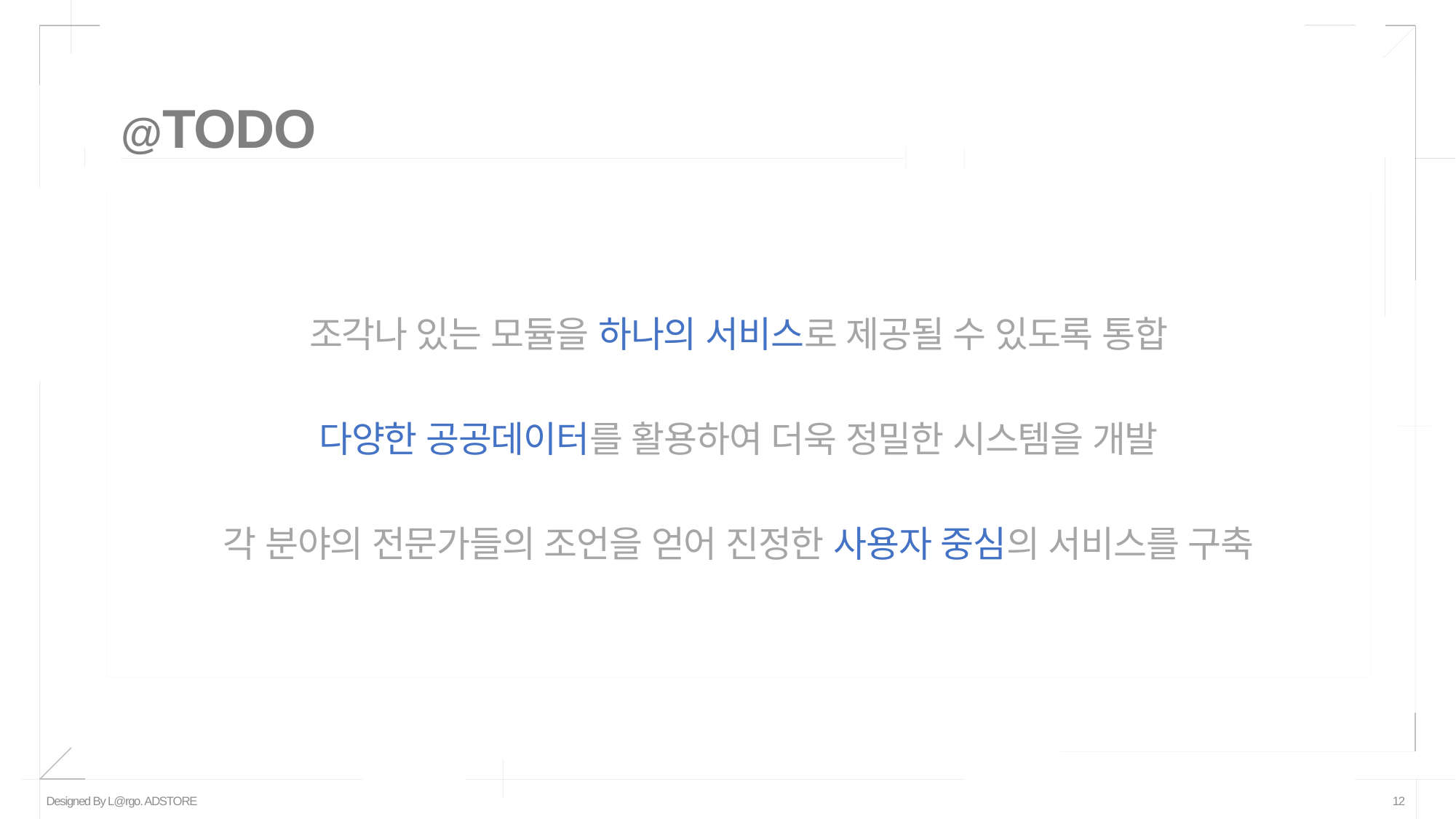

# @TODO
조각나 있는 모듈을 하나의 서비스로 제공될 수 있도록 통합

다양한 공공데이터를 활용하여 더욱 정밀한 시스템을 개발

각 분야의 전문가들의 조언을 얻어 진정한 사용자 중심의 서비스를 구축
Designed By L@rgo. ADSTORE
12